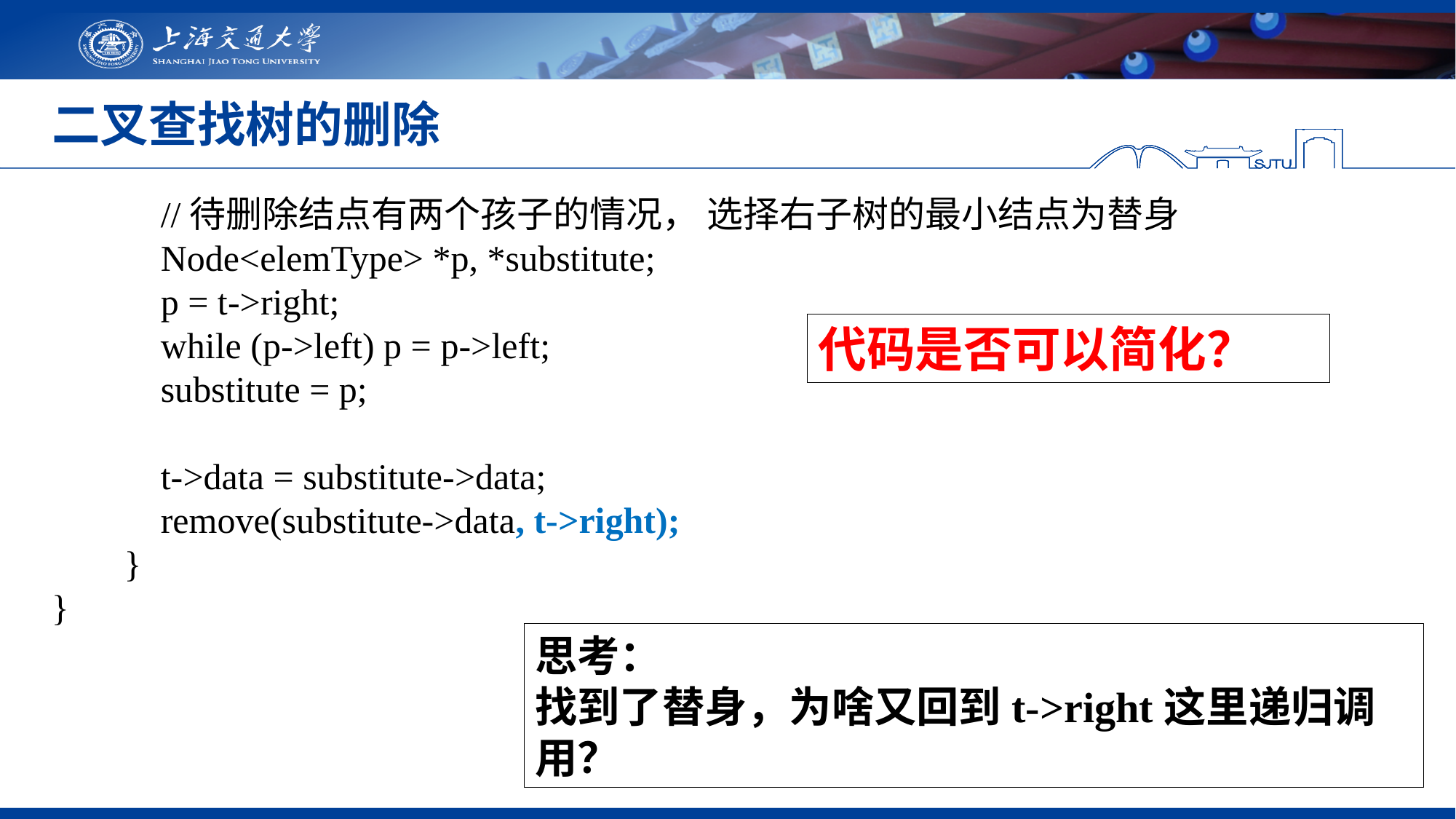

# 二叉查找树的删除
            //待删除结点有两个孩子的情况， 选择右子树的最小结点为替身
            Node<elemType> *p, *substitute;
            p = t->right;
            while (p->left) p = p->left;
            substitute = p;

            t->data = substitute->data;
            remove(substitute->data, t->right);
        }
}
代码是否可以简化？
思考：
找到了替身，为啥又回到t->right这里递归调用？